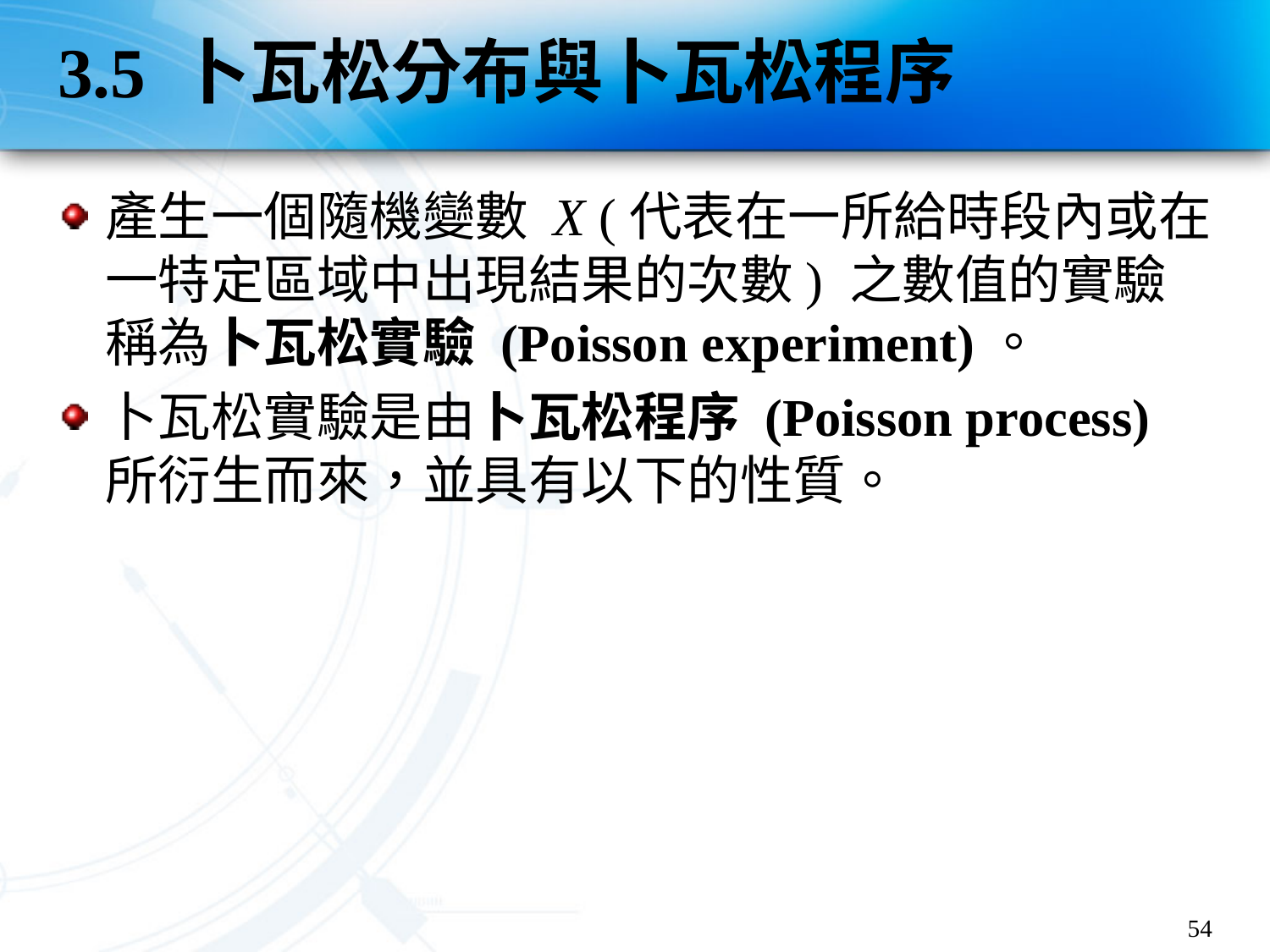

# 3.5 卜瓦松分布與卜瓦松程序
產生一個隨機變數 X (代表在一所給時段內或在一特定區域中出現結果的次數) 之數值的實驗稱為卜瓦松實驗 (Poisson experiment)。
卜瓦松實驗是由卜瓦松程序 (Poisson process) 所衍生而來，並具有以下的性質。

54